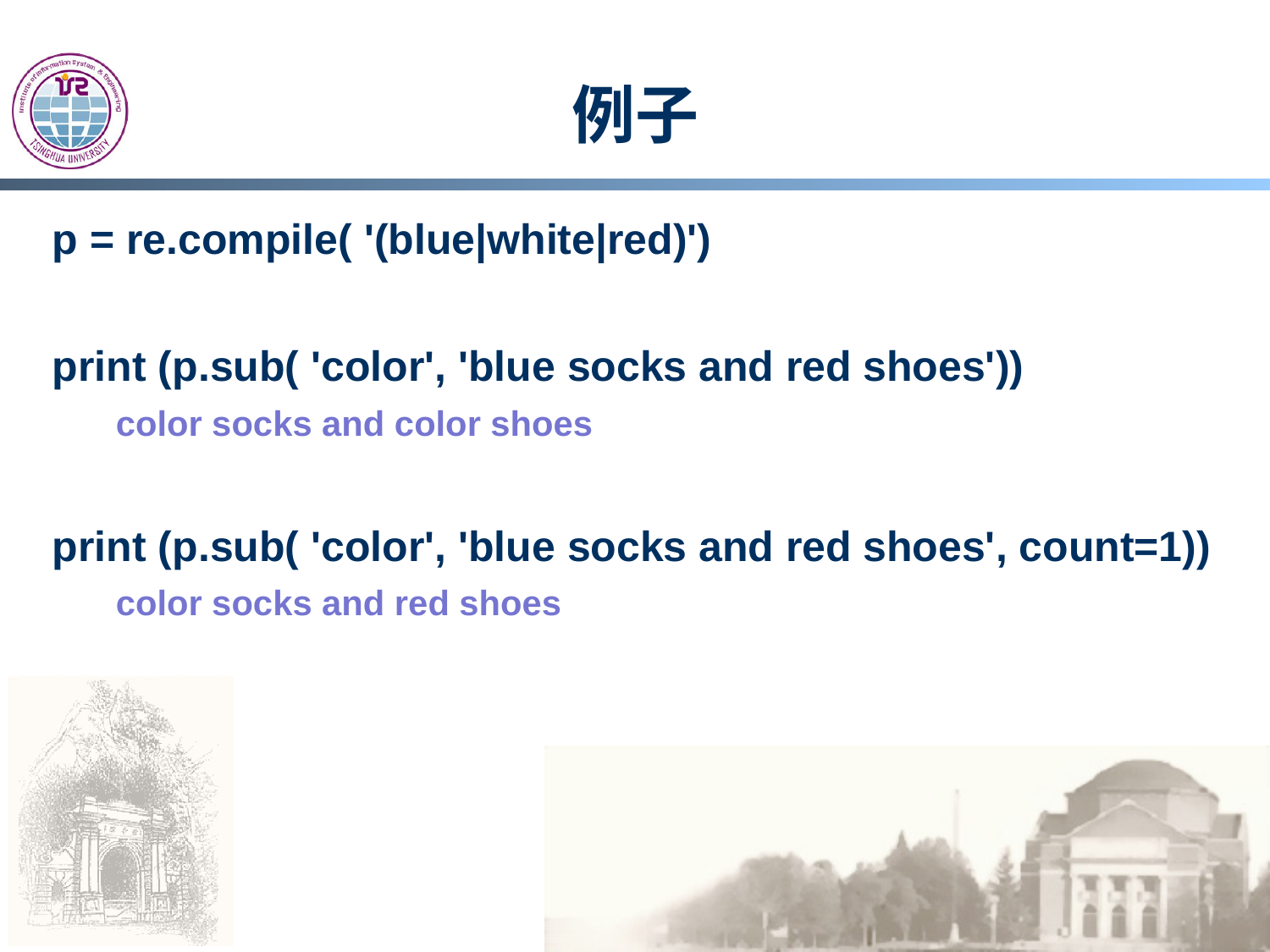

# 例子
p = re.compile( '(blue|white|red)')

print (p.sub( 'color', 'blue socks and red shoes'))
color socks and color shoes

print (p.sub( 'color', 'blue socks and red shoes', count=1))
color socks and red shoes